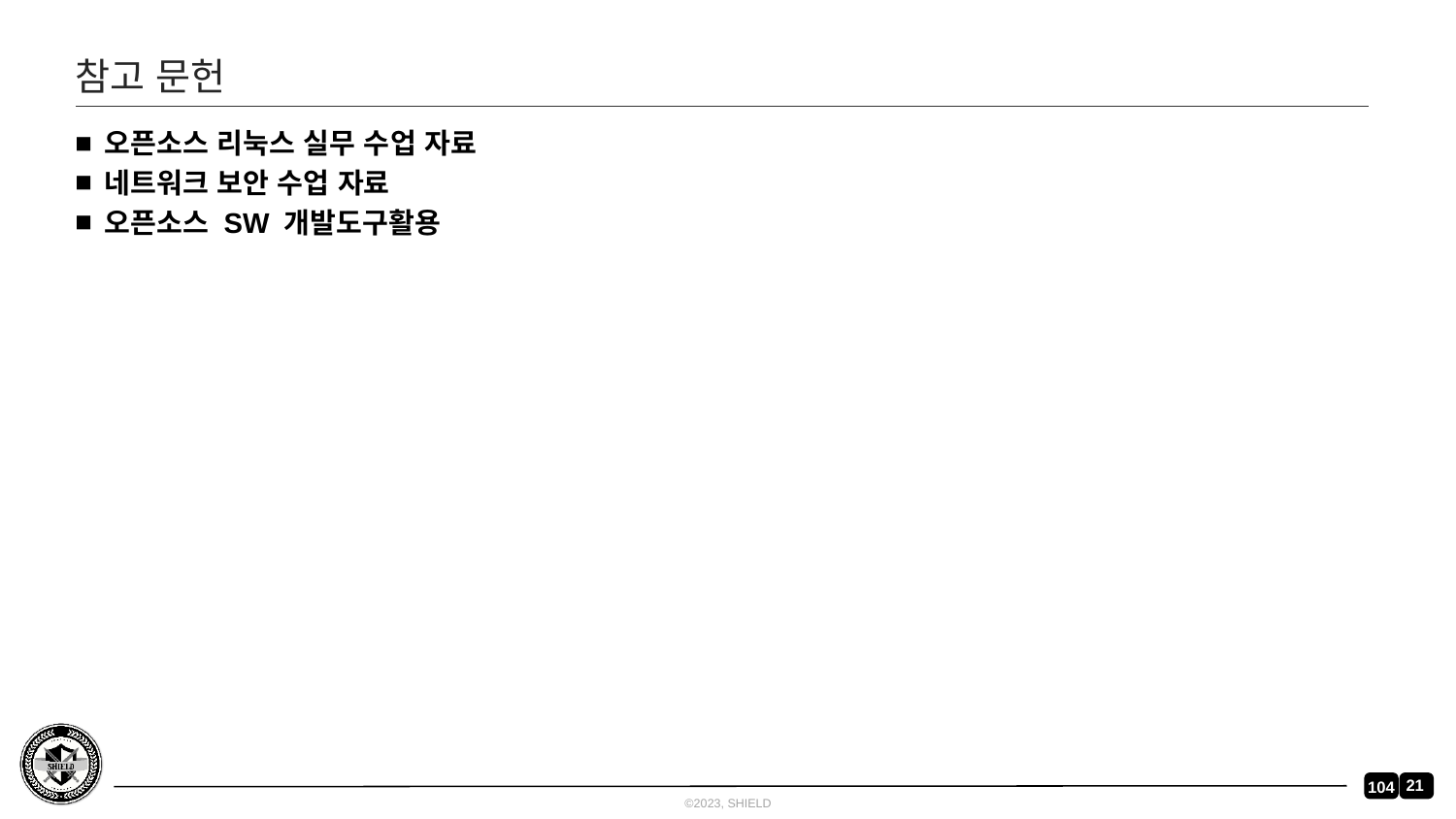

# 참고 문헌
오픈소스 리눅스 실무 수업 자료
네트워크 보안 수업 자료
오픈소스 SW 개발도구활용